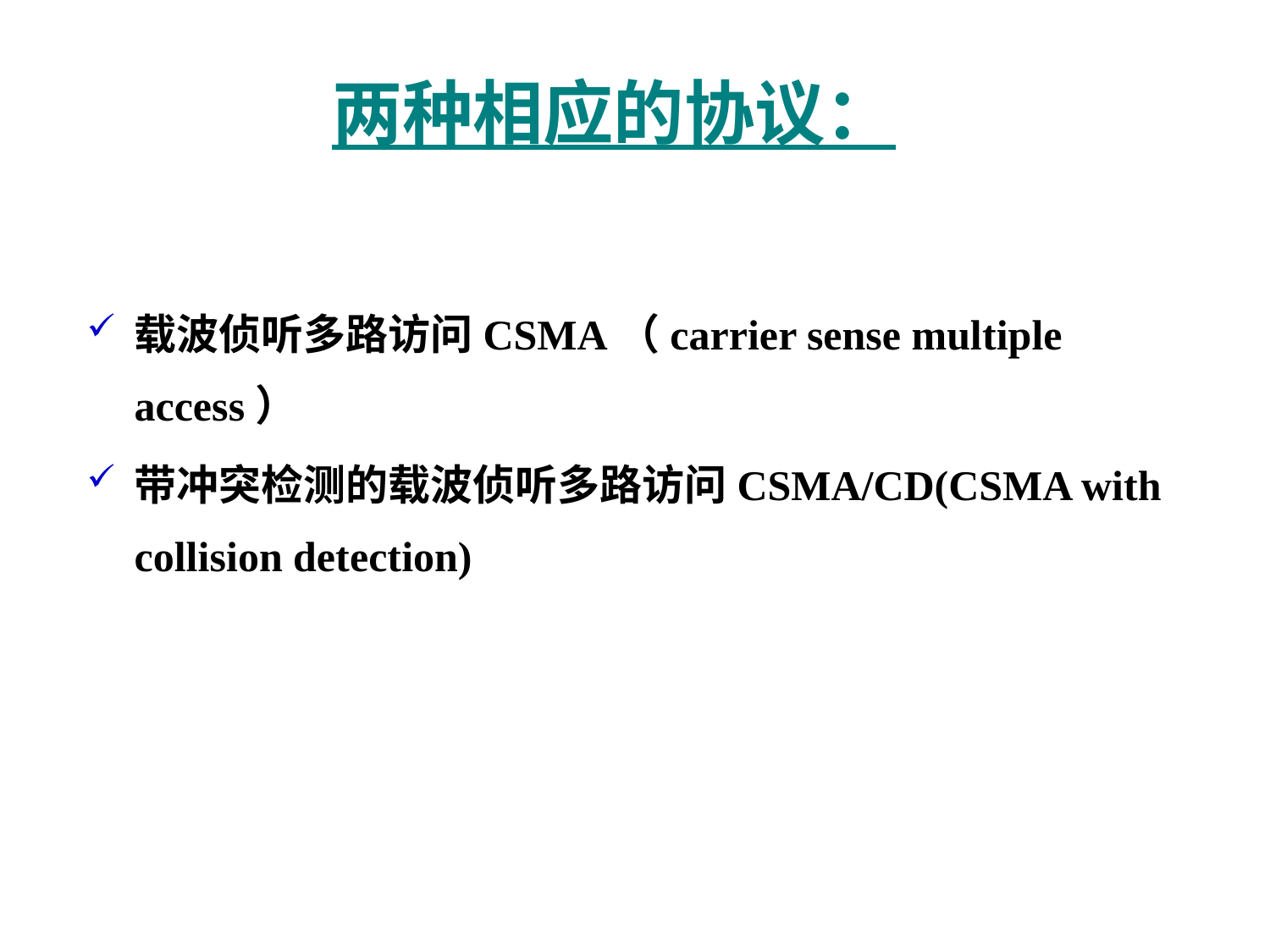

# 两种相应的协议：

载波侦听多路访问CSMA（carrier sense multiple access）
带冲突检测的载波侦听多路访问CSMA/CD(CSMA with collision detection)
64